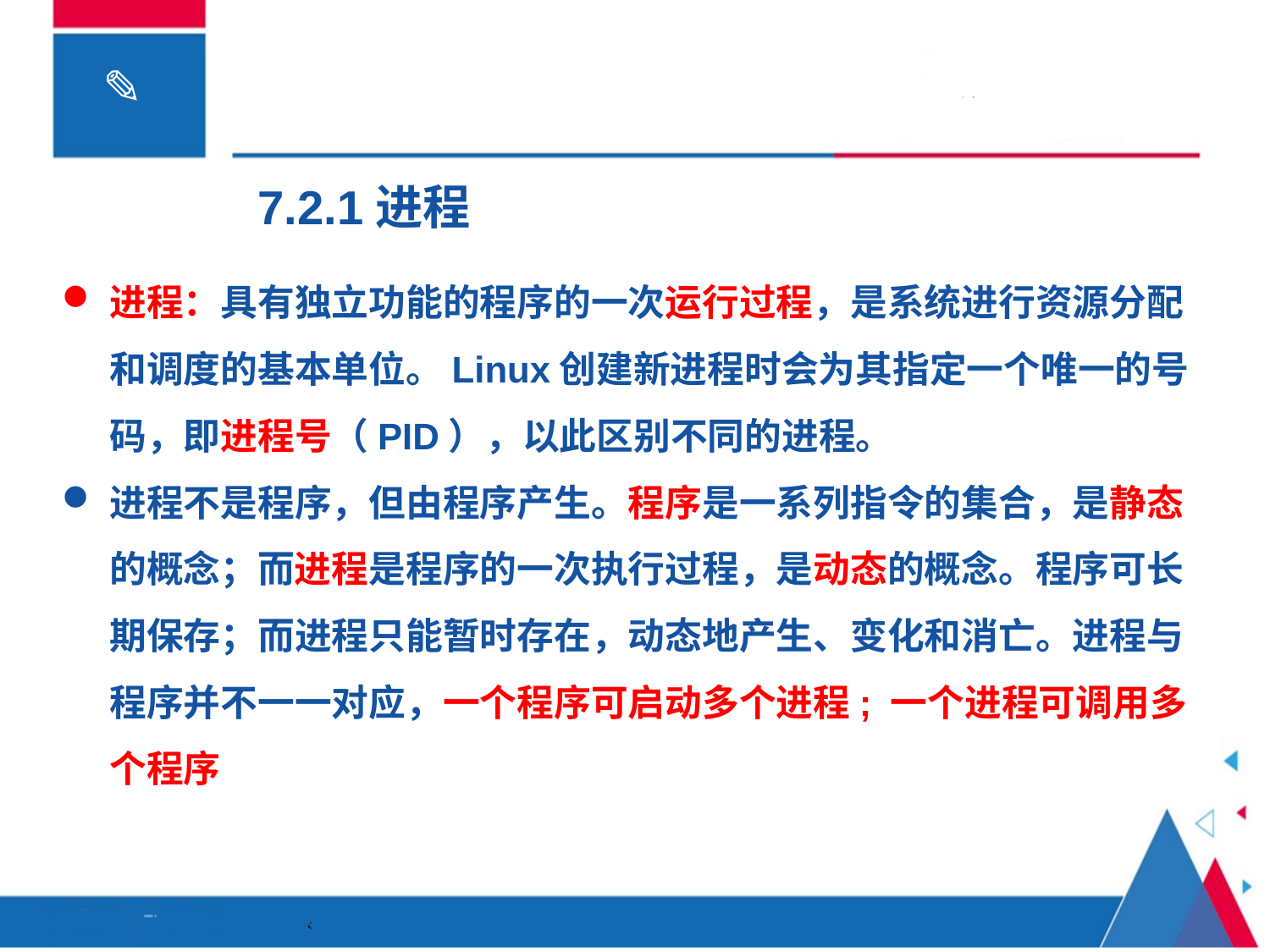

7.2.1进程
进程：具有独立功能的程序的一次运行过程，是系统进行资源分配和调度的基本单位。Linux创建新进程时会为其指定一个唯一的号码，即进程号（PID），以此区别不同的进程。
进程不是程序，但由程序产生。程序是一系列指令的集合，是静态的概念；而进程是程序的一次执行过程，是动态的概念。程序可长期保存；而进程只能暂时存在，动态地产生、变化和消亡。进程与程序并不一一对应，一个程序可启动多个进程; 一个进程可调用多个程序